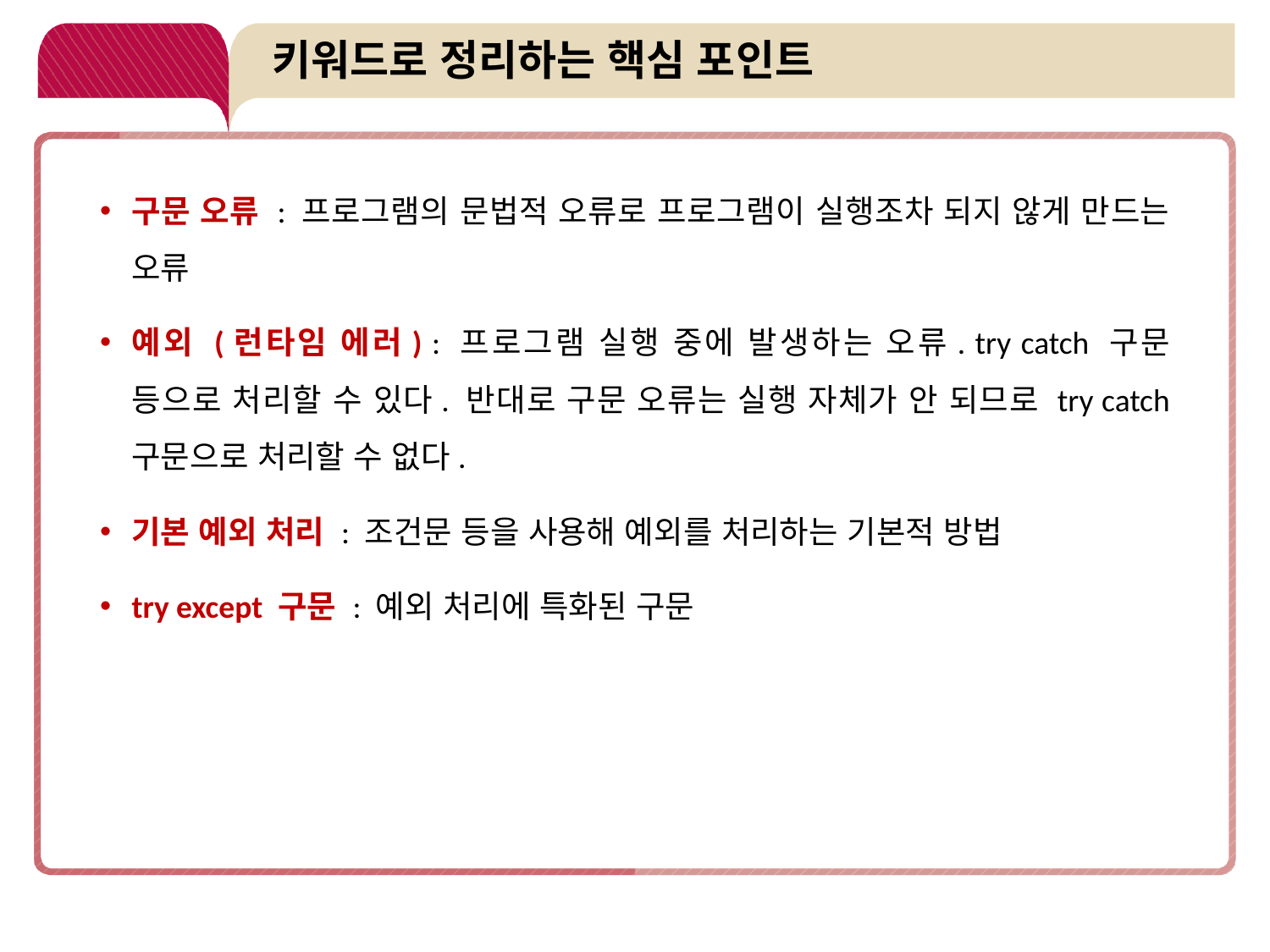

# 키워드로 정리하는 핵심 포인트
구문 오류 : 프로그램의 문법적 오류로 프로그램이 실행조차 되지 않게 만드는 오류
예외 (런타임 에러) : 프로그램 실행 중에 발생하는 오류. try catch 구문 등으로 처리할 수 있다. 반대로 구문 오류는 실행 자체가 안 되므로 try catch 구문으로 처리할 수 없다.
기본 예외 처리 : 조건문 등을 사용해 예외를 처리하는 기본적 방법
try except 구문 : 예외 처리에 특화된 구문